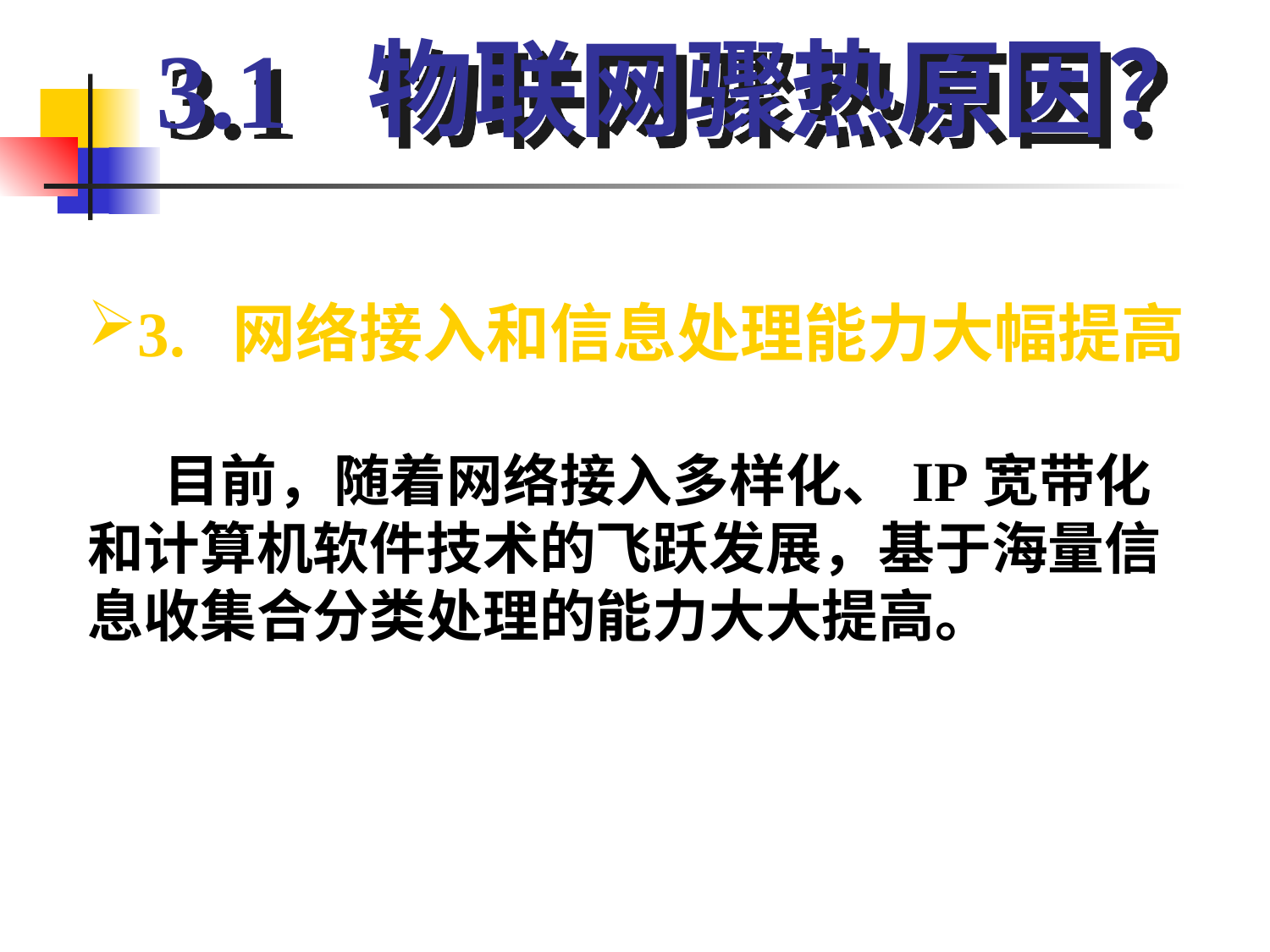

3.1  物联网骤热原因？
3.  网络接入和信息处理能力大幅提高

       目前，随着网络接入多样化、IP宽带化和计算机软件技术的飞跃发展，基于海量信息收集合分类处理的能力大大提高。